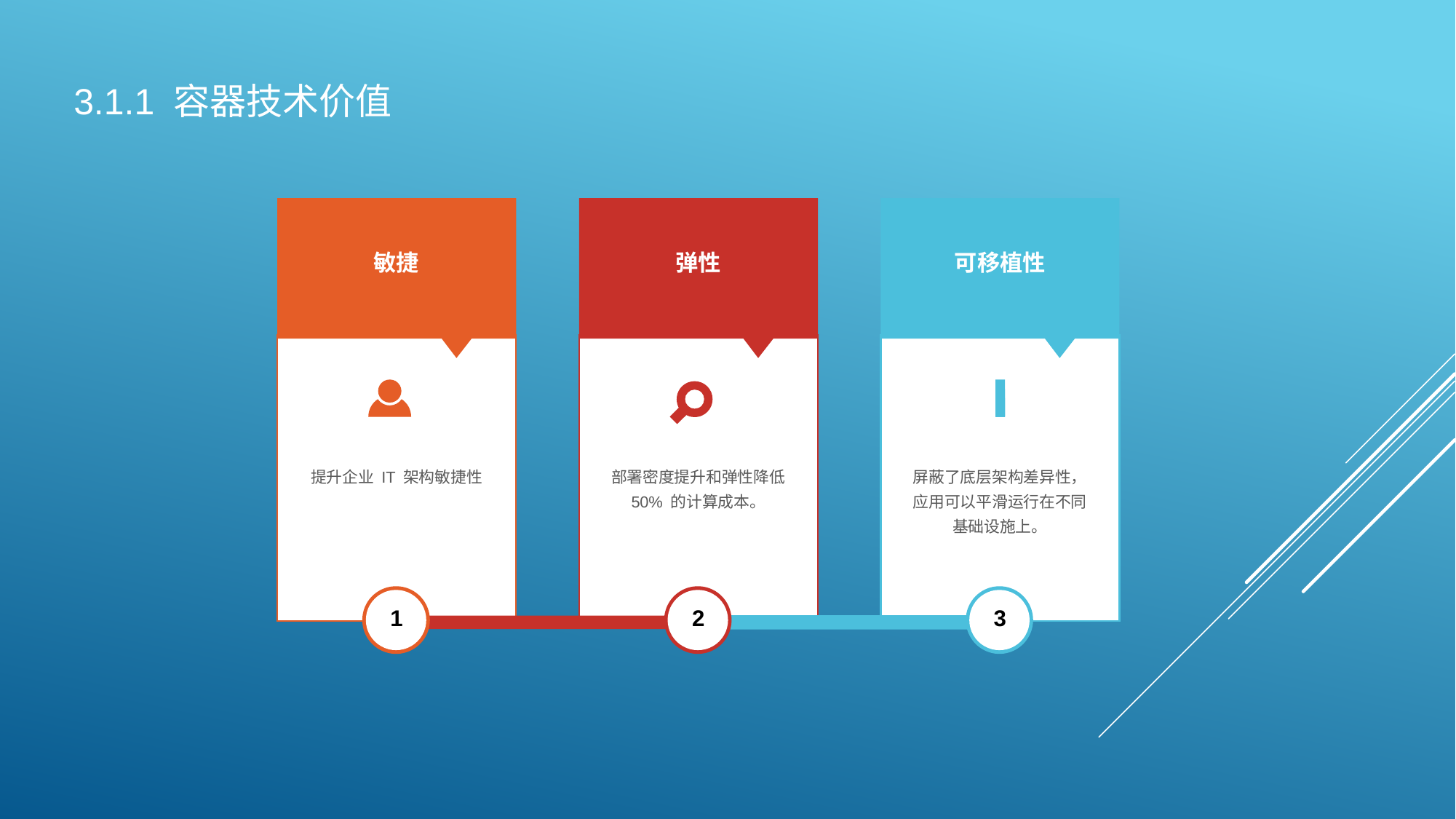

3.1.1 容器技术价值

敏捷
弹性
可移植性

屏蔽了底层架构差异性，应用可以平滑运行在不同基础设施上。
提升企业 IT 架构敏捷性
部署密度提升和弹性降低 50% 的计算成本。

1

2

3